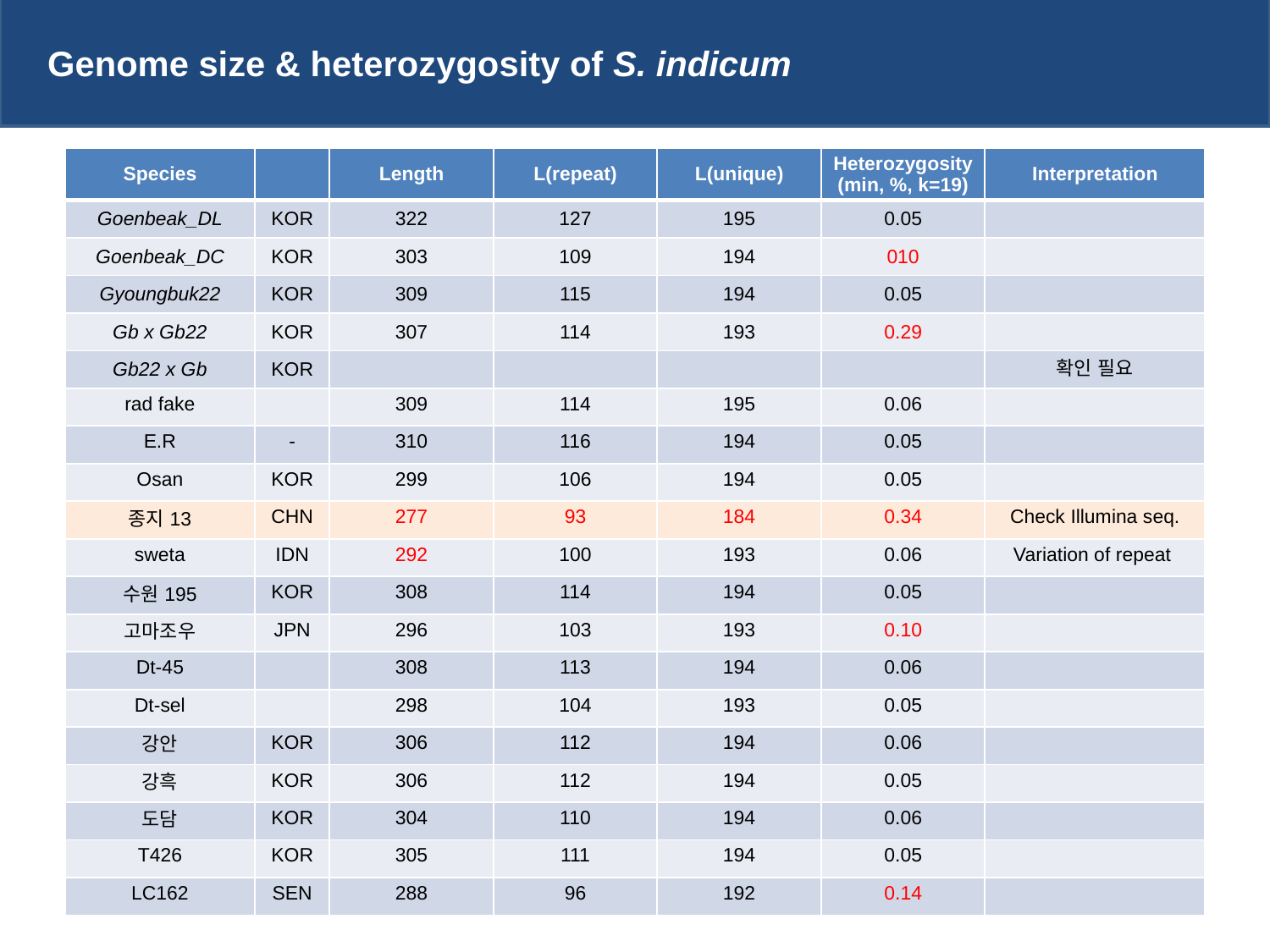

Genome size & heterozygosity of S. indicum
| Species |  | Length | L(repeat) | L(unique) | Heterozygosity (min, %, k=19) | Interpretation |
| --- | --- | --- | --- | --- | --- | --- |
| Goenbeak\_DL | KOR | 322 | 127 | 195 | 0.05 |  |
| Goenbeak\_DC | KOR | 303 | 109 | 194 | 010 |  |
| Gyoungbuk22 | KOR | 309 | 115 | 194 | 0.05 |  |
| Gb x Gb22 | KOR | 307 | 114 | 193 | 0.29 |  |
| Gb22 x Gb | KOR |  |  |  |  | 확인 필요 |
| rad fake |  | 309 | 114 | 195 | 0.06 |  |
| E.R | - | 310 | 116 | 194 | 0.05 |  |
| Osan | KOR | 299 | 106 | 194 | 0.05 |  |
| 종지13 | CHN | 277 | 93 | 184 | 0.34 | Check Illumina seq. |
| sweta | IDN | 292 | 100 | 193 | 0.06 | Variation of repeat |
| 수원195 | KOR | 308 | 114 | 194 | 0.05 |  |
| 고마조우 | JPN | 296 | 103 | 193 | 0.10 |  |
| Dt-45 |  | 308 | 113 | 194 | 0.06 |  |
| Dt-sel |  | 298 | 104 | 193 | 0.05 |  |
| 강안 | KOR | 306 | 112 | 194 | 0.06 |  |
| 강흑 | KOR | 306 | 112 | 194 | 0.05 |  |
| 도담 | KOR | 304 | 110 | 194 | 0.06 |  |
| T426 | KOR | 305 | 111 | 194 | 0.05 |  |
| LC162 | SEN | 288 | 96 | 192 | 0.14 |  |